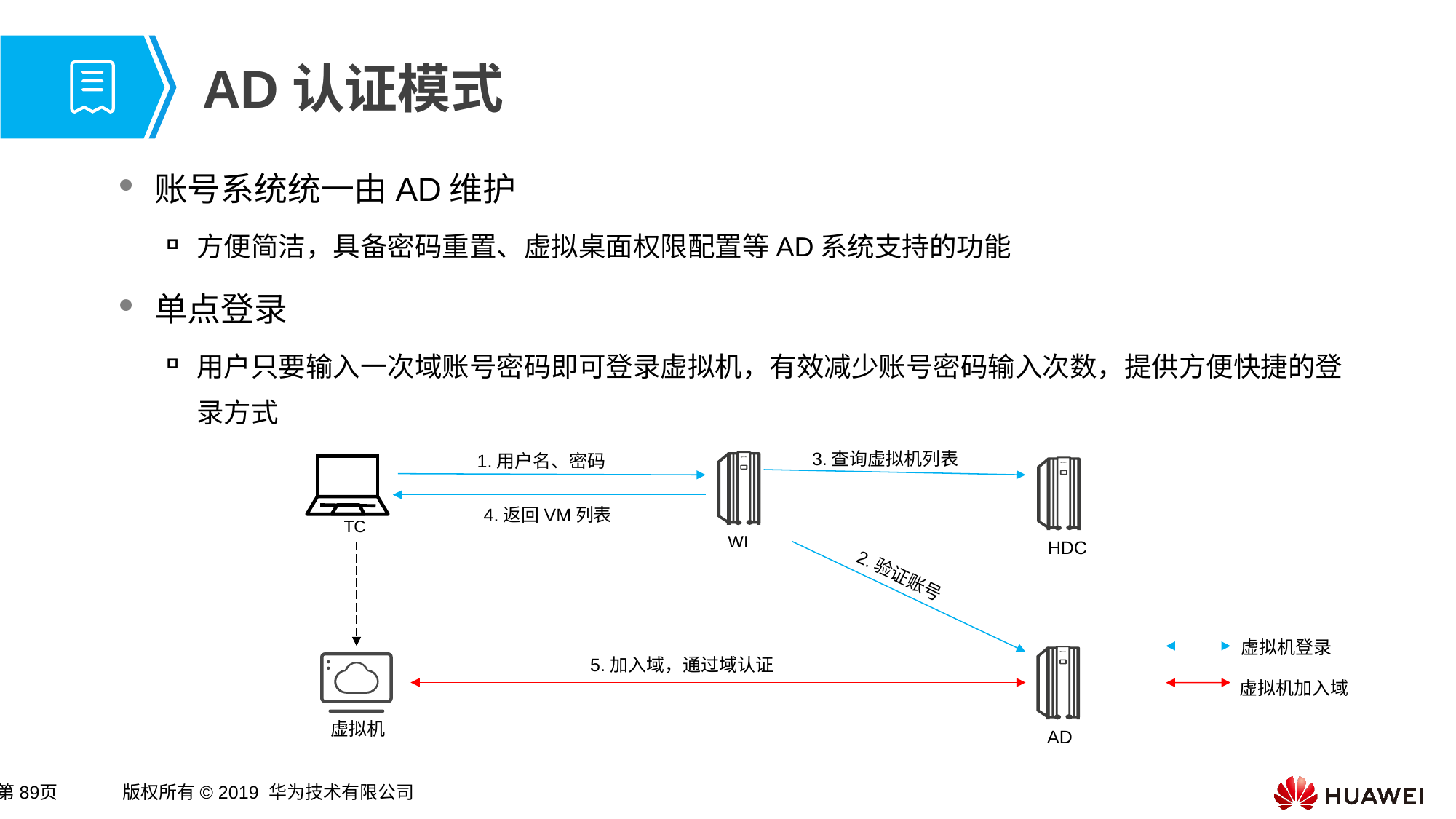

# AD认证模式
账号系统统一由AD维护
方便简洁，具备密码重置、虚拟桌面权限配置等AD系统支持的功能
单点登录
用户只要输入一次域账号密码即可登录虚拟机，有效减少账号密码输入次数，提供方便快捷的登录方式
3.查询虚拟机列表
1.用户名、密码

4.返回VM列表
TC
WI
HDC
2.验证账号
虚拟机登录

5.加入域，通过域认证

虚拟机加入域
虚拟机
AD